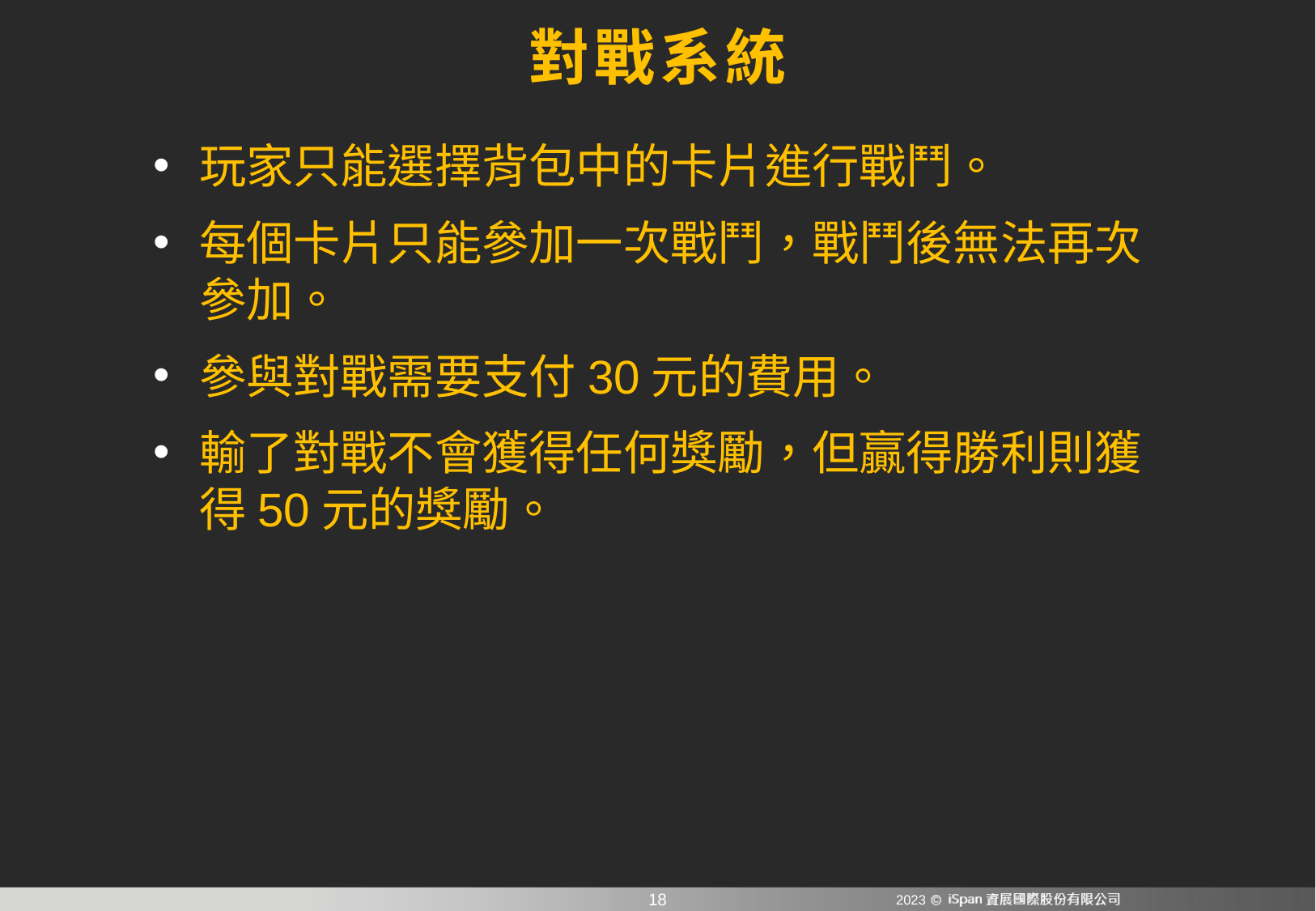

對戰系統
玩家只能選擇背包中的卡片進行戰鬥。
每個卡片只能參加一次戰鬥，戰鬥後無法再次參加。
參與對戰需要支付30元的費用。
輸了對戰不會獲得任何獎勵，但贏得勝利則獲得50元的獎勵。

2023